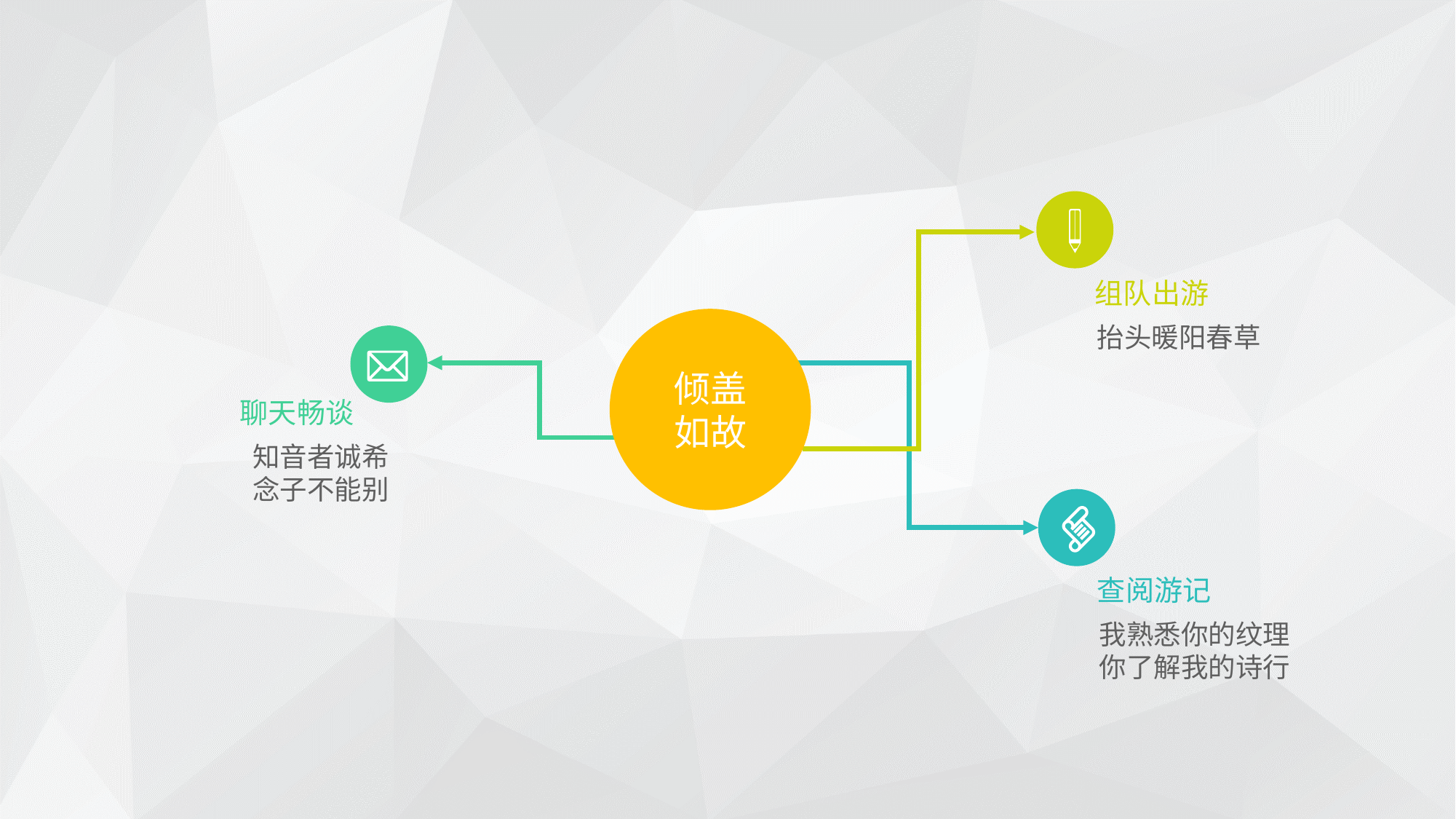

组队出游
倾盖
如故
抬头暖阳春草

聊天畅谈
知音者诚希
念子不能别

查阅游记
我熟悉你的纹理
你了解我的诗行